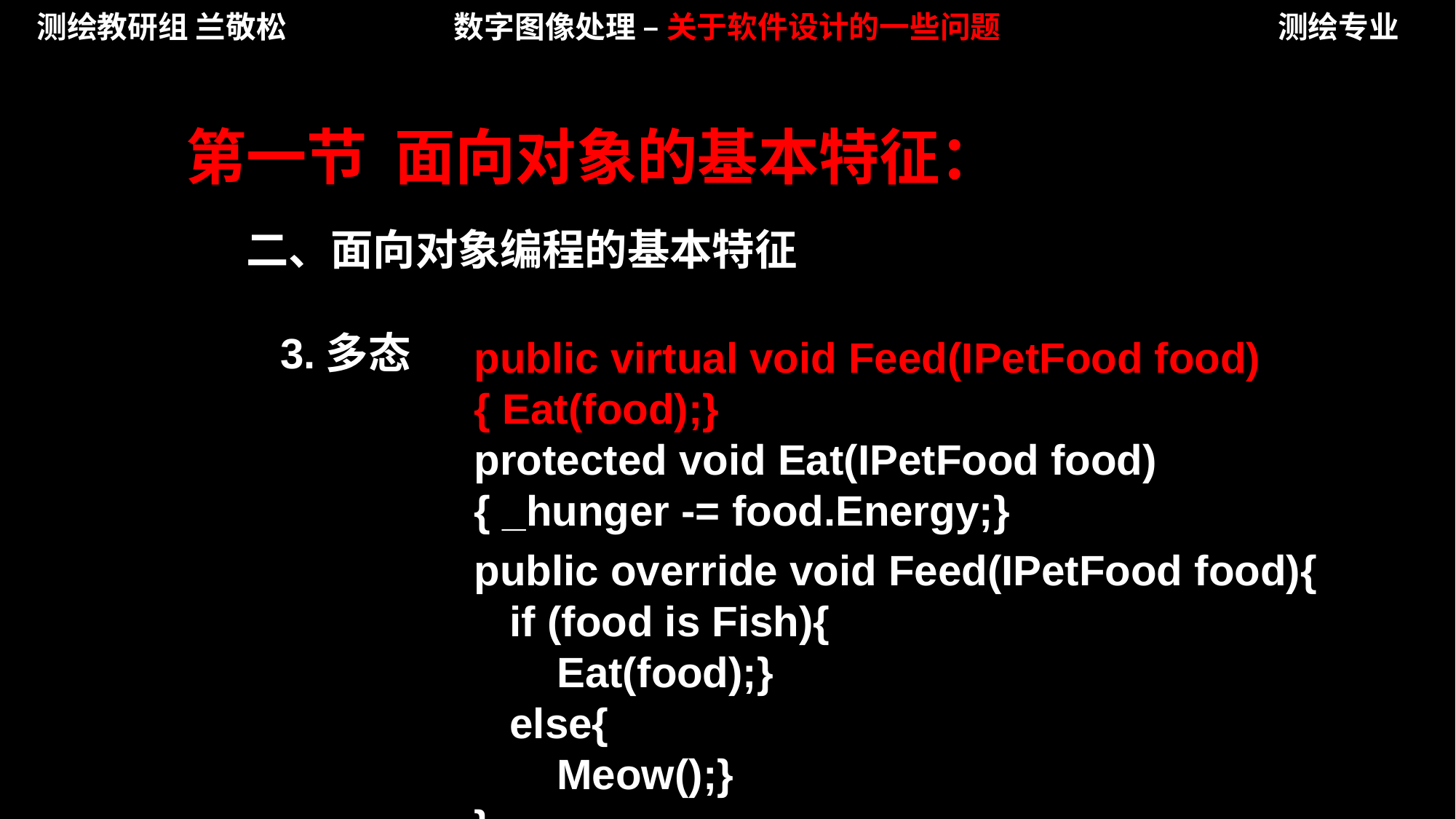

测绘教研组 兰敬松
数字图像处理 – 关于软件设计的一些问题
测绘专业
第一节  面向对象的基本特征：
二、面向对象编程的基本特征
3.多态
public virtual void Feed(IPetFood food)
{ Eat(food);}
protected void Eat(IPetFood food)
{ _hunger -= food.Energy;}
public override void Feed(IPetFood food){
   if (food is Fish){
       Eat(food);}
   else{
       Meow();}
}